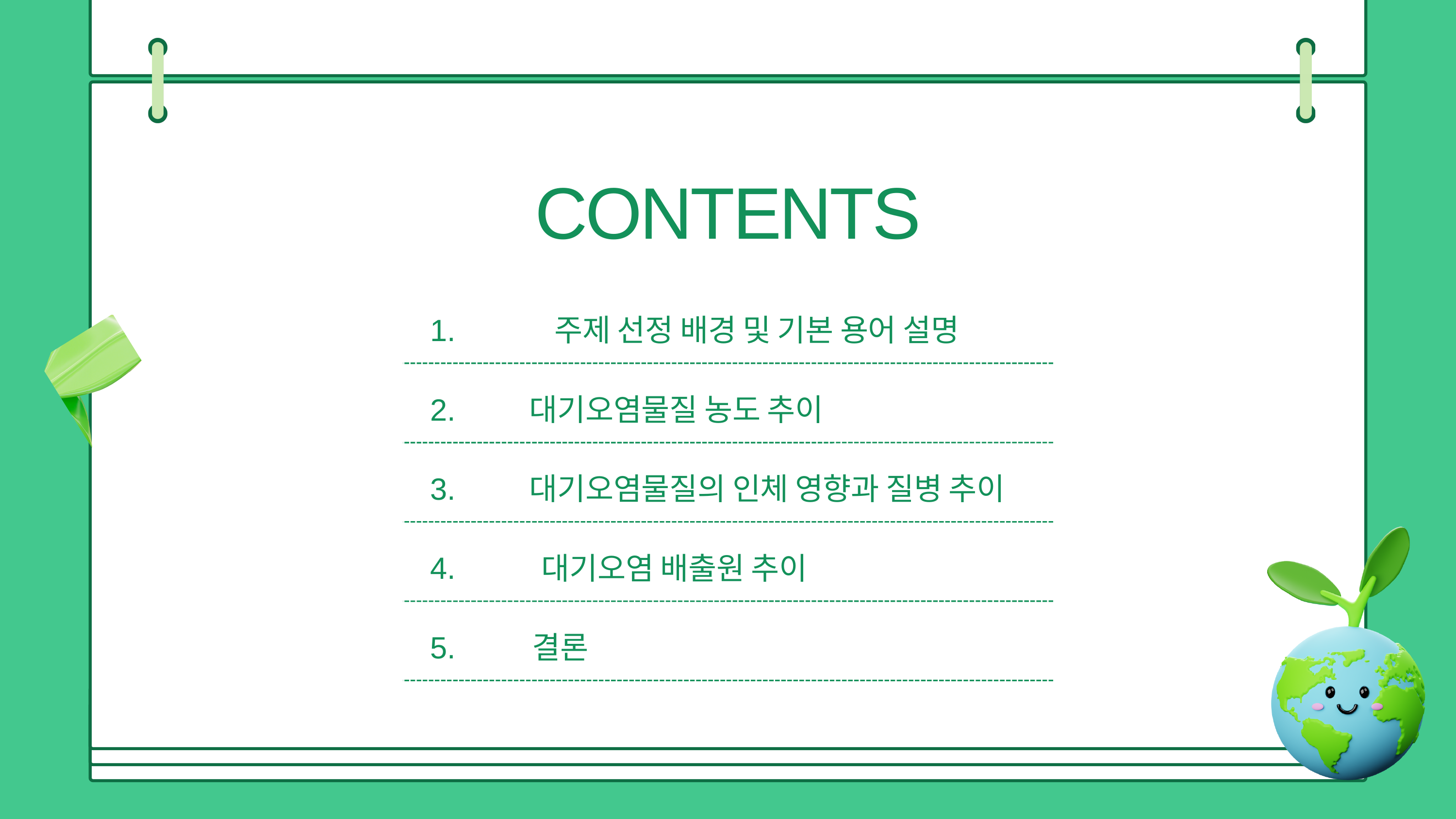

CONTENTS
1.
주제 선정 배경 및 기본 용어 설명

2.
대기오염물질 농도 추이

3.
대기오염물질의 인체 영향과 질병 추이

4.
대기오염 배출원 추이

5.
결론